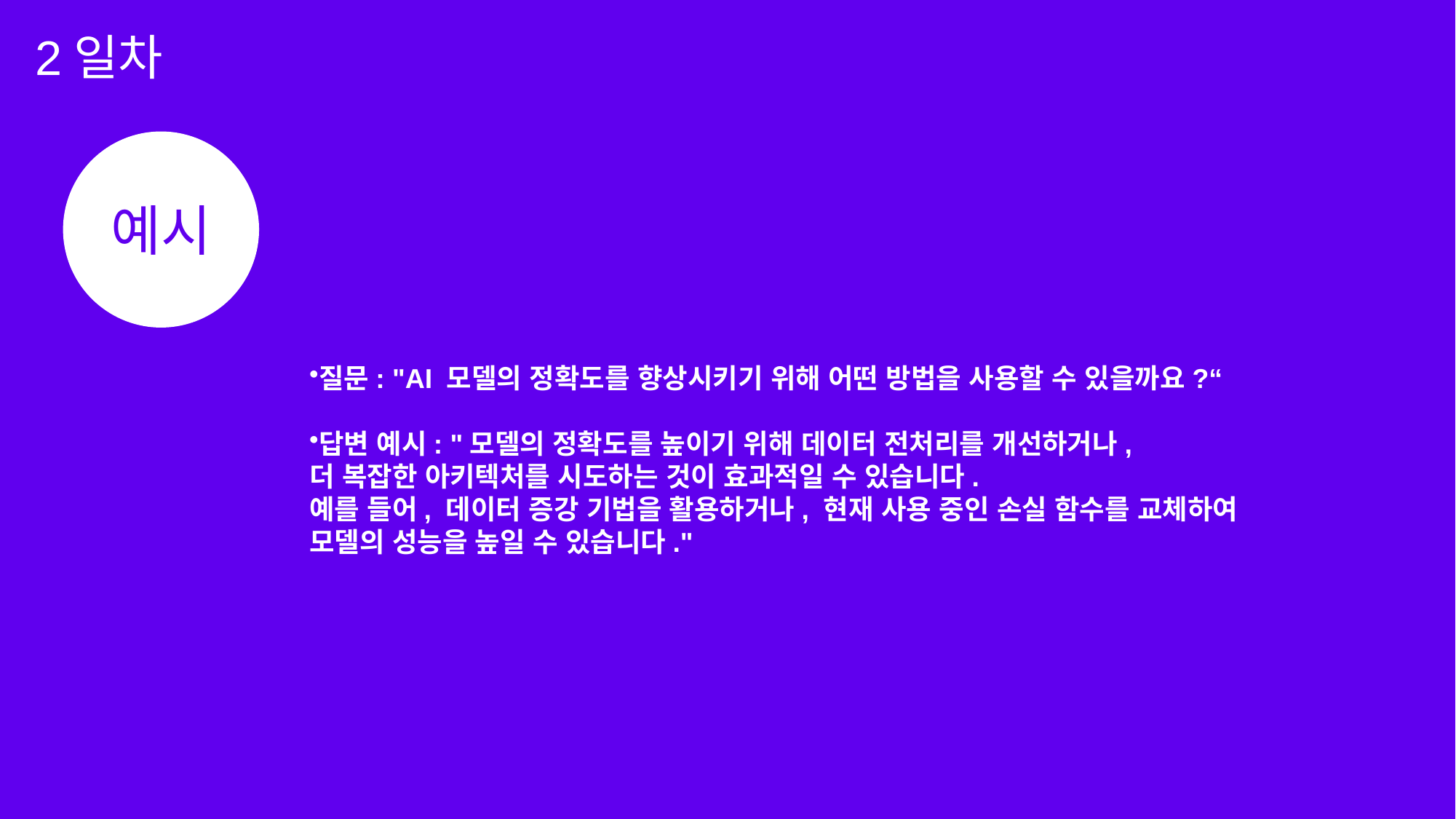

2일차

예시
질문: "AI 모델의 정확도를 향상시키기 위해 어떤 방법을 사용할 수 있을까요?“

답변 예시: "모델의 정확도를 높이기 위해 데이터 전처리를 개선하거나,
더 복잡한 아키텍처를 시도하는 것이 효과적일 수 있습니다.
예를 들어, 데이터 증강 기법을 활용하거나, 현재 사용 중인 손실 함수를 교체하여
모델의 성능을 높일 수 있습니다."